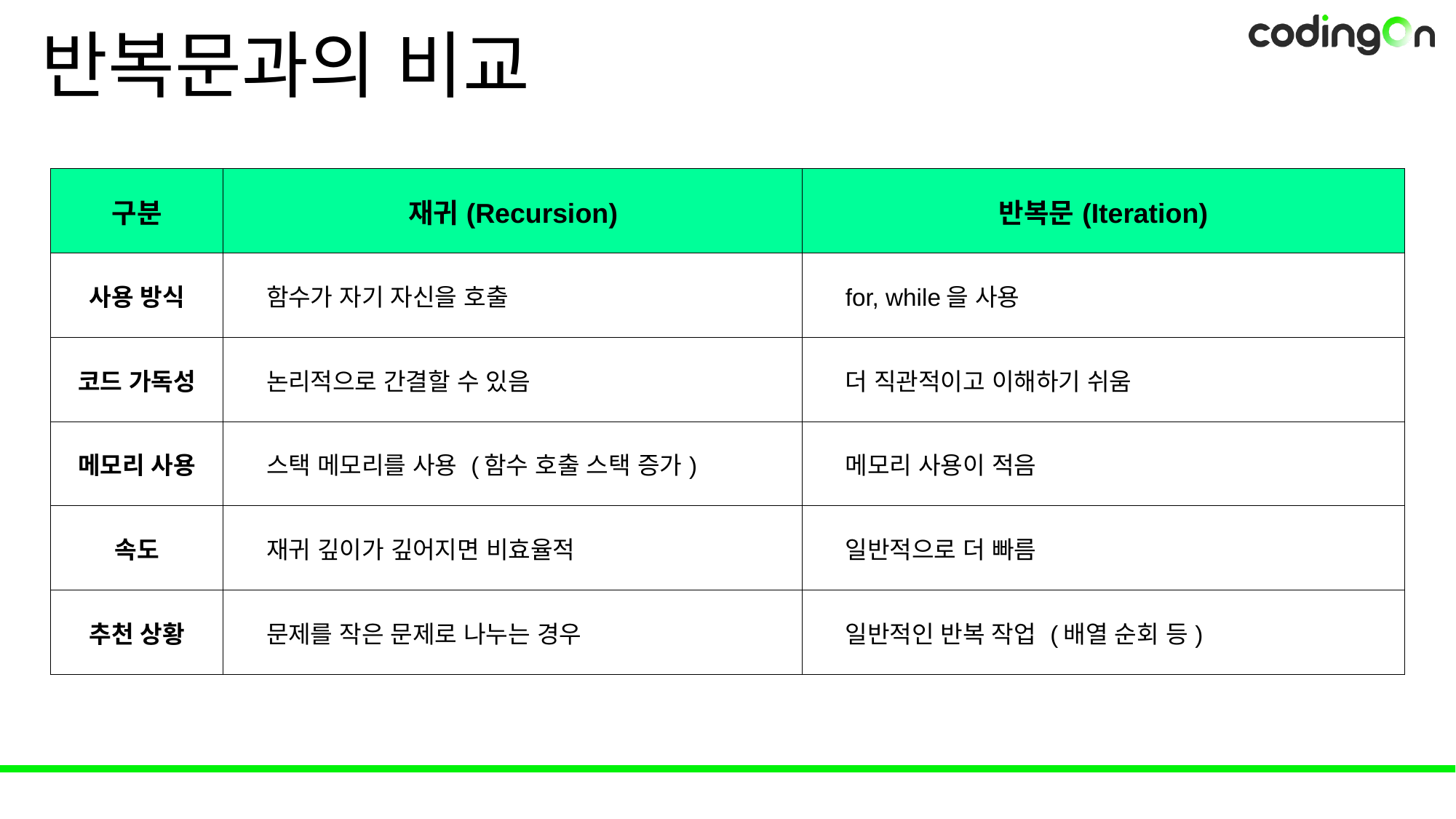

# 반복문과의 비교
| 구분 | 재귀(Recursion) | 반복문(Iteration) |
| --- | --- | --- |
| 사용 방식 | 함수가 자기 자신을 호출 | for, while을 사용 |
| 코드 가독성 | 논리적으로 간결할 수 있음 | 더 직관적이고 이해하기 쉬움 |
| 메모리 사용 | 스택 메모리를 사용 (함수 호출 스택 증가) | 메모리 사용이 적음 |
| 속도 | 재귀 깊이가 깊어지면 비효율적 | 일반적으로 더 빠름 |
| 추천 상황 | 문제를 작은 문제로 나누는 경우 | 일반적인 반복 작업 (배열 순회 등) |